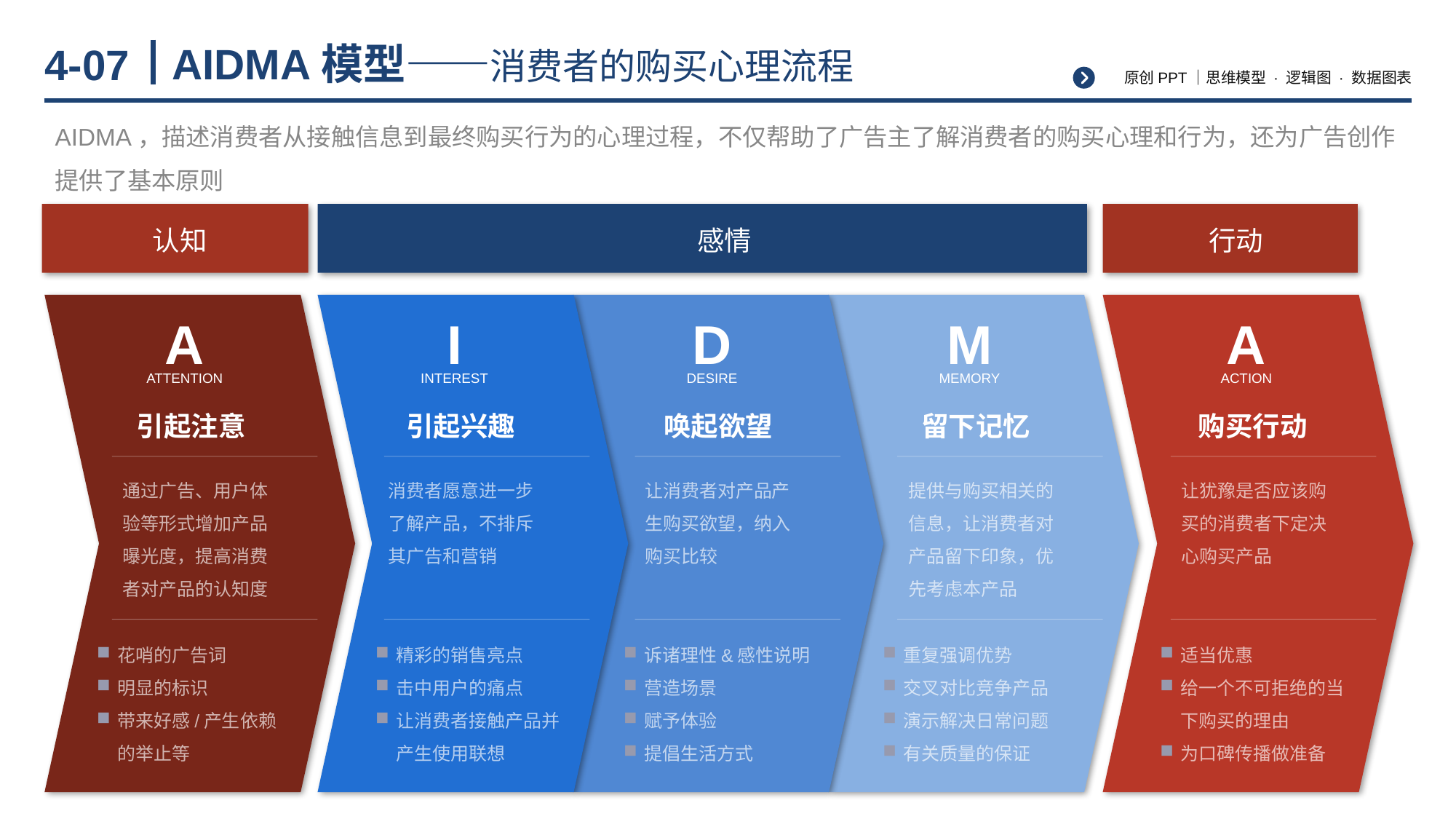

# AIDMA模型——消费者的购买心理流程
4-07
AIDMA，描述消费者从接触信息到最终购买行为的心理过程，不仅帮助了广告主了解消费者的购买心理和行为，还为广告创作提供了基本原则

认知
感情
行动

A
I
D
M
A
attention
interest
desire
memory
action
引起注意
引起兴趣
唤起欲望
留下记忆
购买行动
通过广告、用户体验等形式增加产品曝光度，提高消费者对产品的认知度
消费者愿意进一步了解产品，不排斥其广告和营销
让消费者对产品产生购买欲望，纳入购买比较
提供与购买相关的信息，让消费者对产品留下印象，优先考虑本产品
让犹豫是否应该购买的消费者下定决心购买产品
花哨的广告词
明显的标识
带来好感/产生依赖的举止等
精彩的销售亮点
击中用户的痛点
让消费者接触产品并产生使用联想
诉诸理性&感性说明
营造场景
赋予体验
提倡生活方式
重复强调优势
交叉对比竞争产品
演示解决日常问题
有关质量的保证
适当优惠
给一个不可拒绝的当下购买的理由
为口碑传播做准备